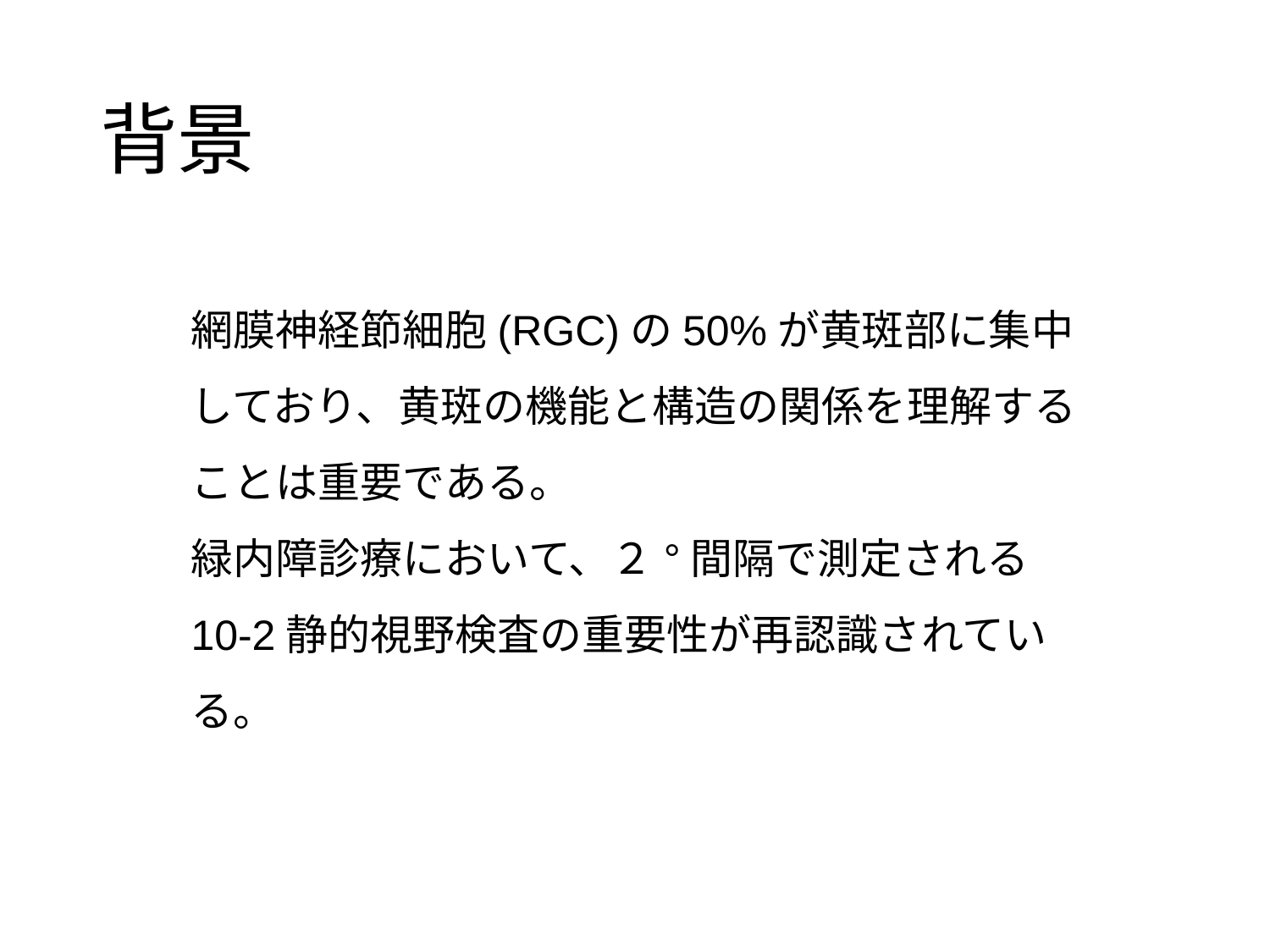

# 背景
網膜神経節細胞(RGC)の50%が黄斑部に集中しており、黄斑の機能と構造の関係を理解することは重要である。
緑内障診療において、２°間隔で測定される10-2静的視野検査の重要性が再認識されている。